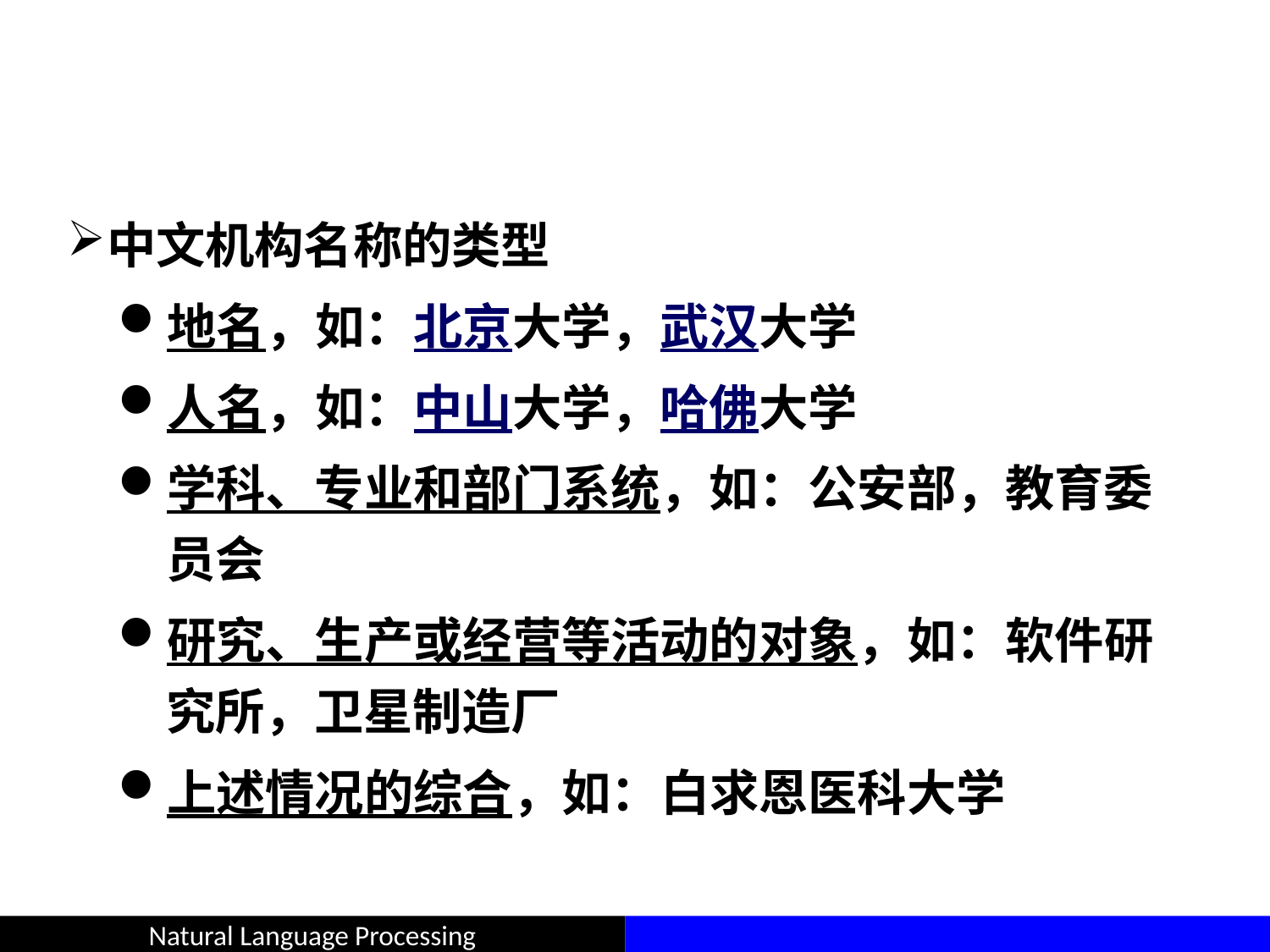

#
中文机构名称的类型
地名，如：北京大学，武汉大学
人名，如：中山大学，哈佛大学
学科、专业和部门系统，如：公安部，教育委员会
研究、生产或经营等活动的对象，如：软件研究所，卫星制造厂
上述情况的综合，如：白求恩医科大学